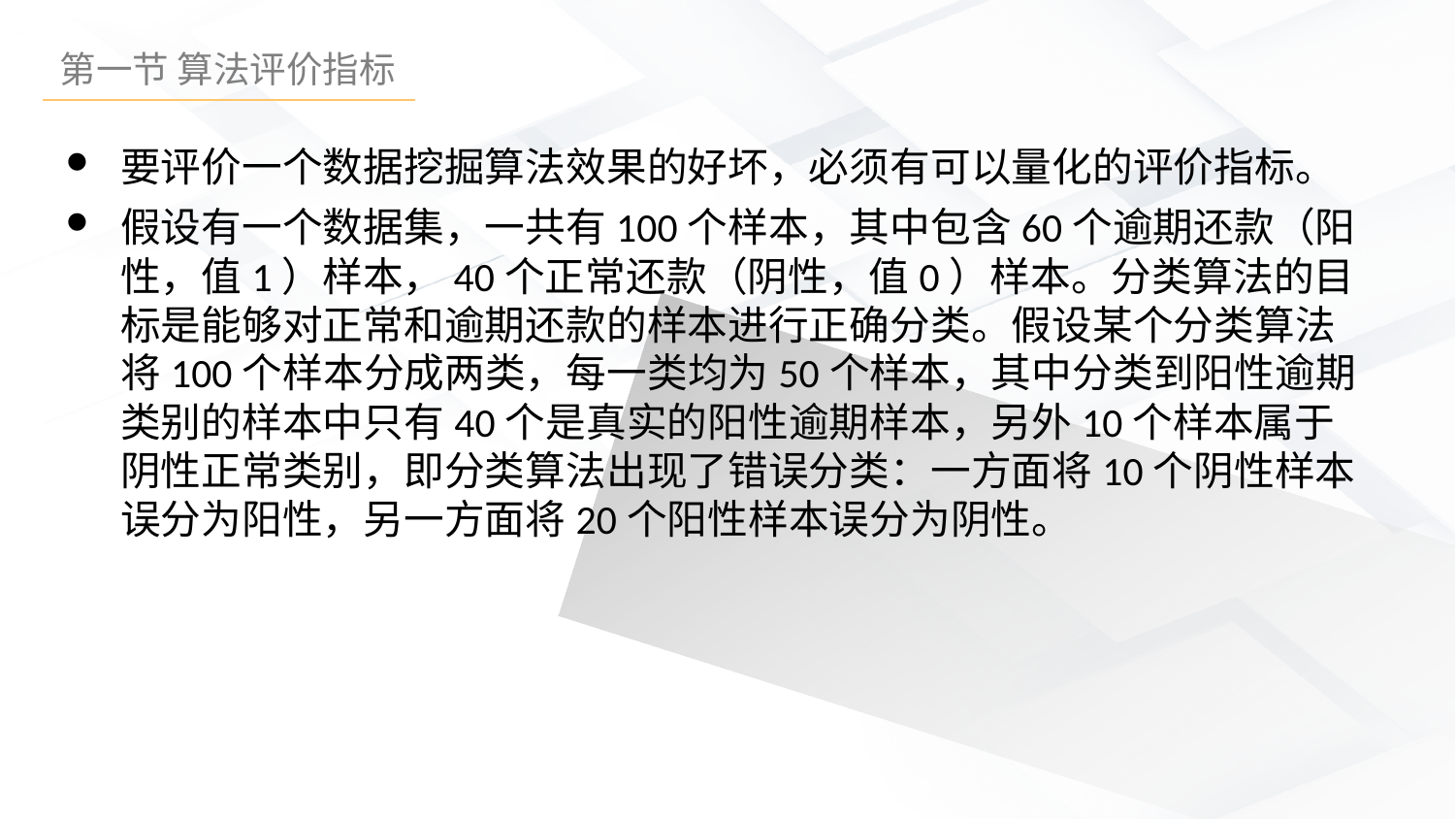

要评价一个数据挖掘算法效果的好坏，必须有可以量化的评价指标。
假设有一个数据集，一共有100个样本，其中包含60个逾期还款（阳性，值1）样本，40个正常还款（阴性，值0）样本。分类算法的目标是能够对正常和逾期还款的样本进行正确分类。假设某个分类算法将100个样本分成两类，每一类均为50个样本，其中分类到阳性逾期类别的样本中只有40个是真实的阳性逾期样本，另外10个样本属于阴性正常类别，即分类算法出现了错误分类：一方面将10个阴性样本误分为阳性，另一方面将20个阳性样本误分为阴性。